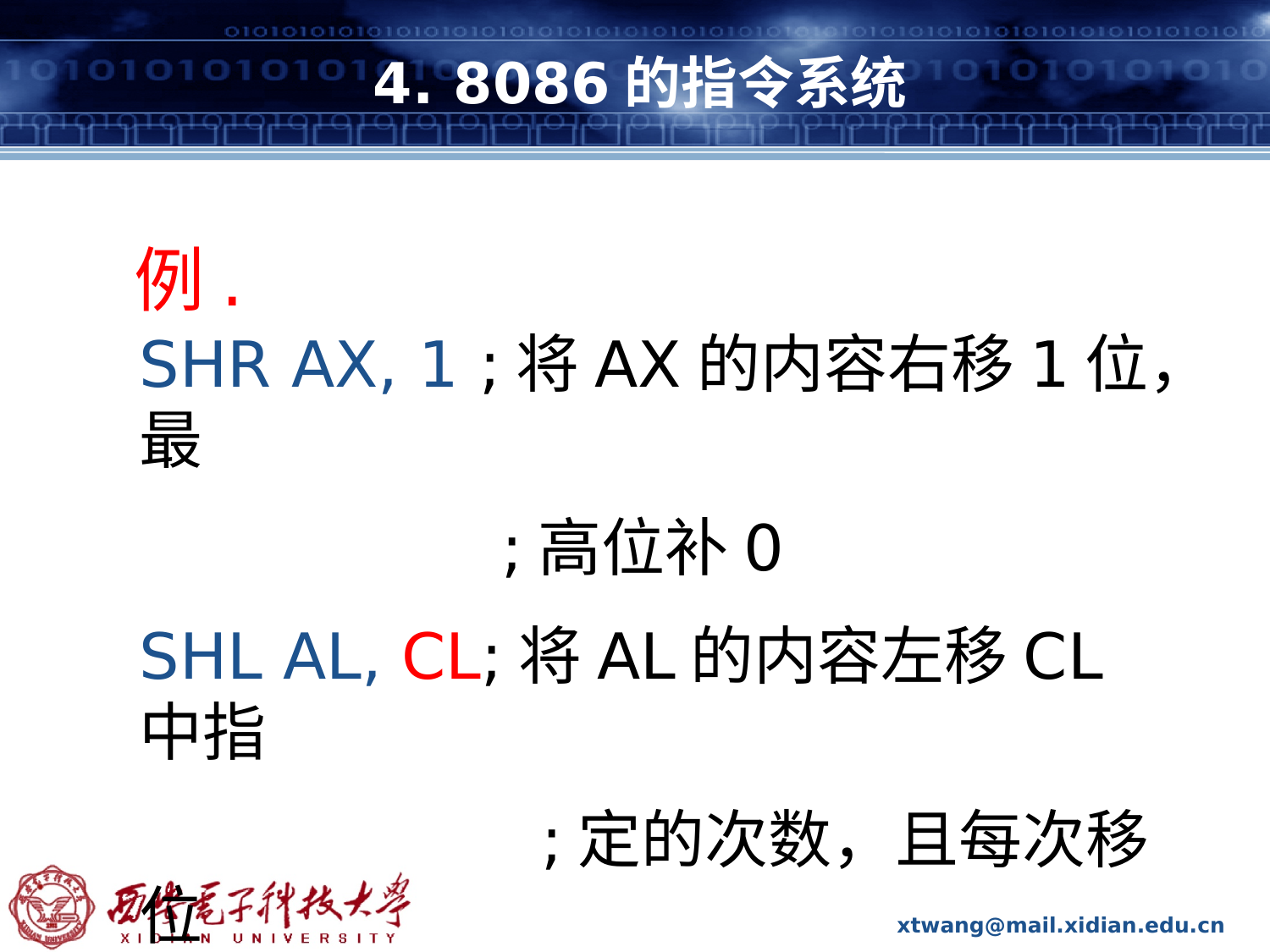

# 4. 8086的指令系统
例.
SHR AX, 1 ;将AX的内容右移1位，最
                  ;高位补0
SHL AL, CL;将AL的内容左移CL中指
                    ;定的次数，且每次移位
                    ;最低位补0